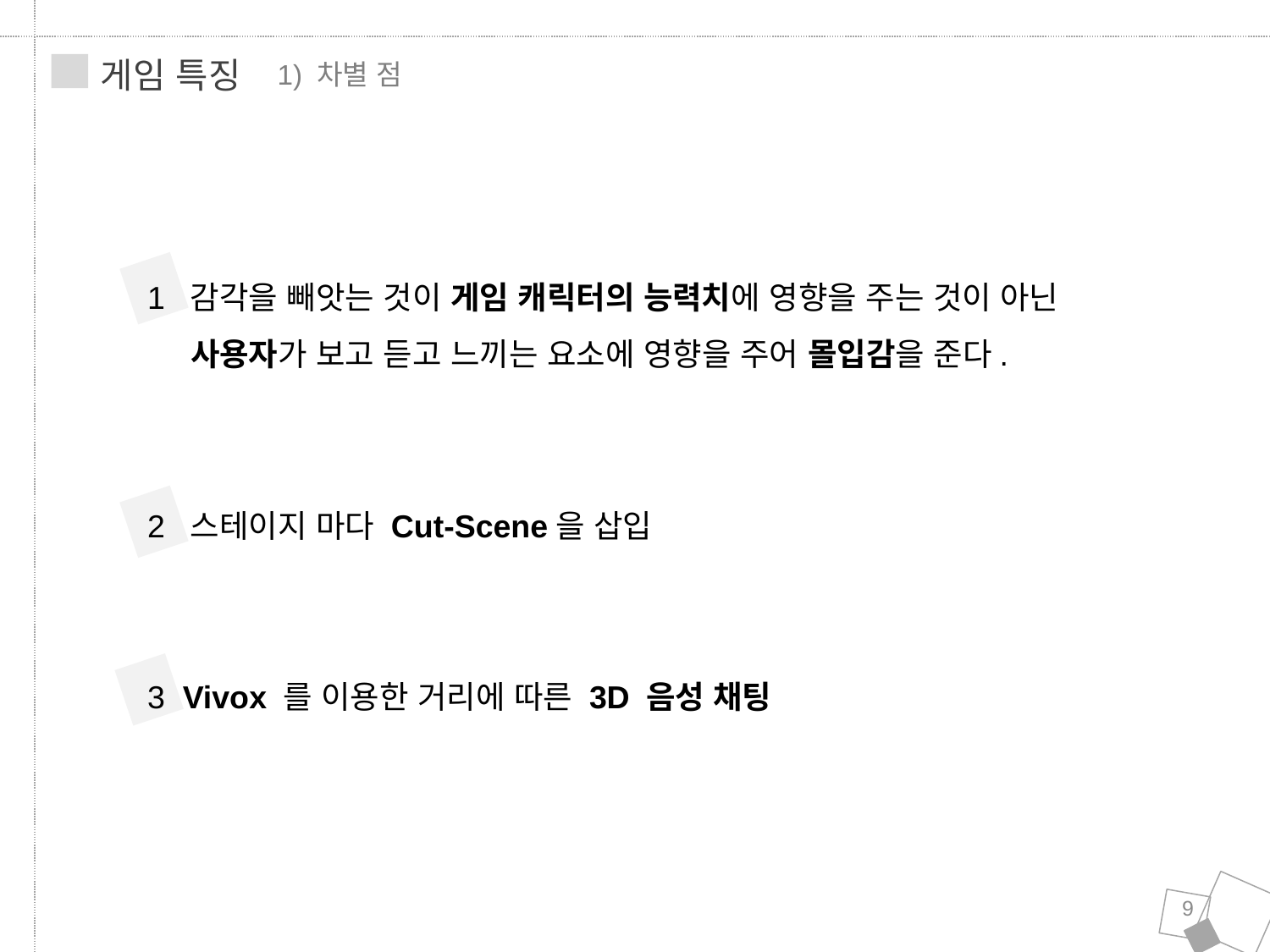

게임 특징
1) 차별 점

1  감각을 빼앗는 것이 게임 캐릭터의 능력치에 영향을 주는 것이 아닌
    사용자가 보고 듣고 느끼는 요소에 영향을 주어 몰입감을 준다.

2  스테이지 마다 Cut-Scene을 삽입

3  Vivox 를 이용한 거리에 따른 3D 음성 채팅

9